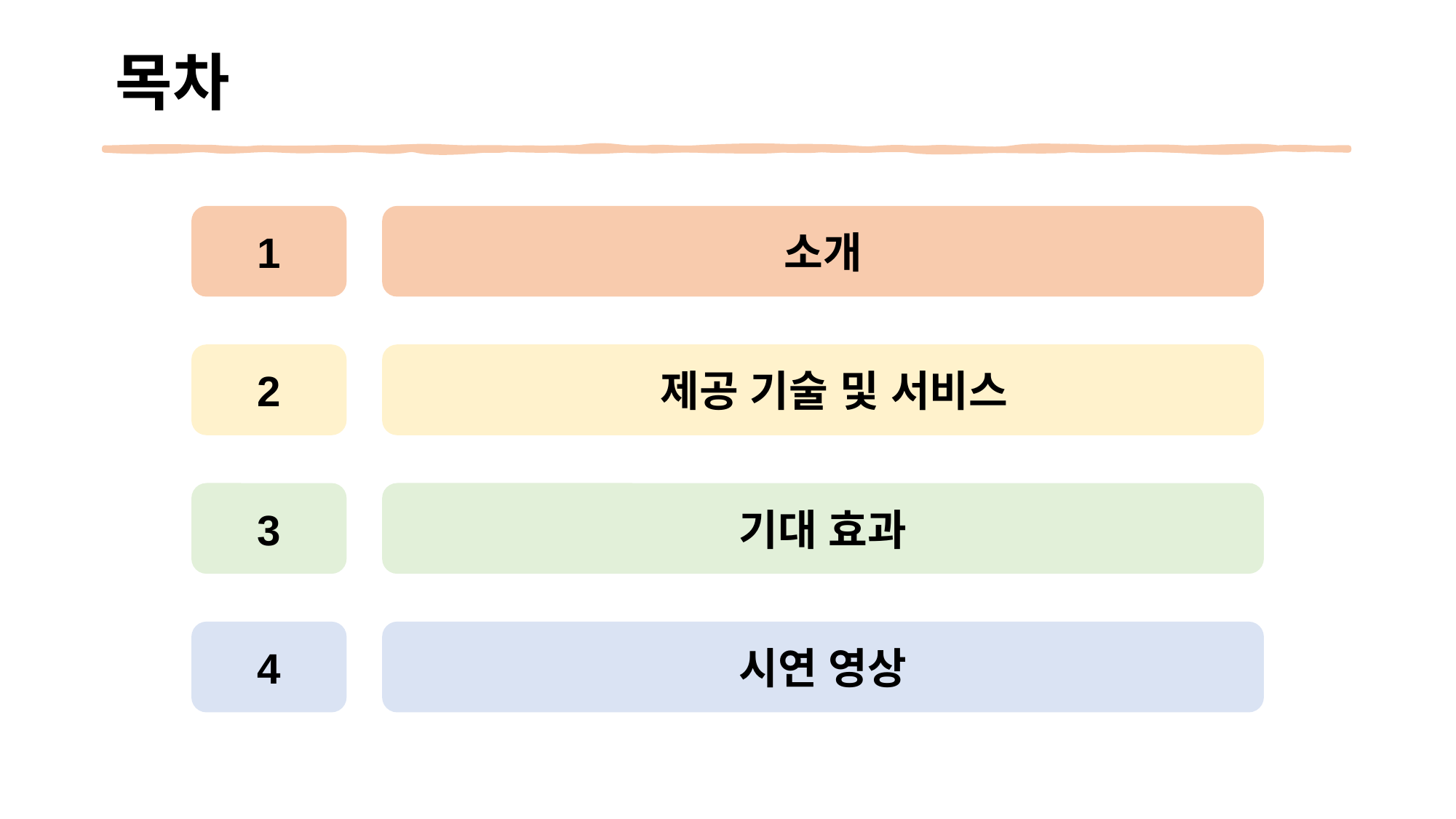

# 목차

1
소개
2
 제공 기술 및 서비스
3
기대 효과
4
시연 영상